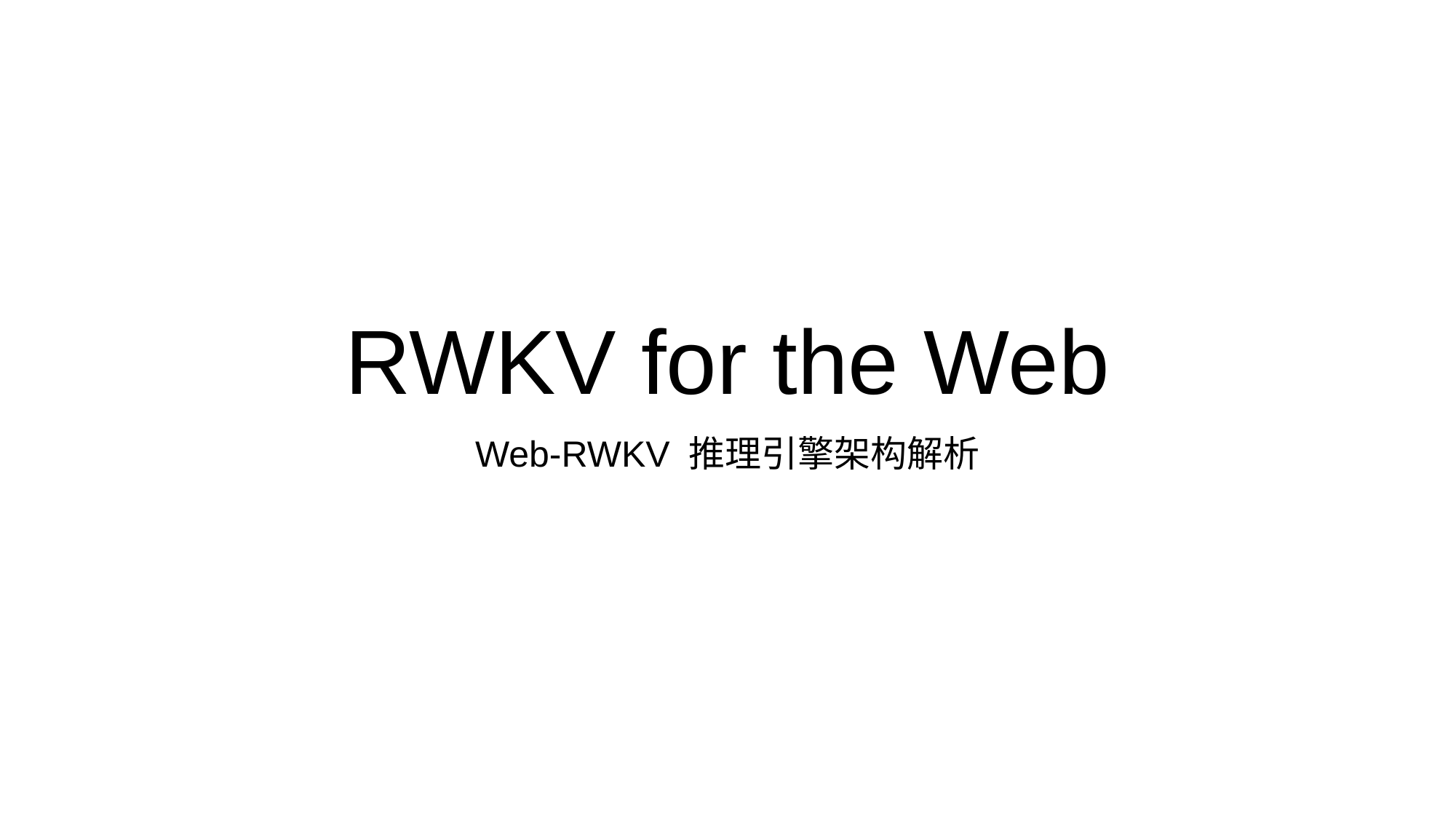

# RWKV for the Web
Web-RWKV 推理引擎架构解析